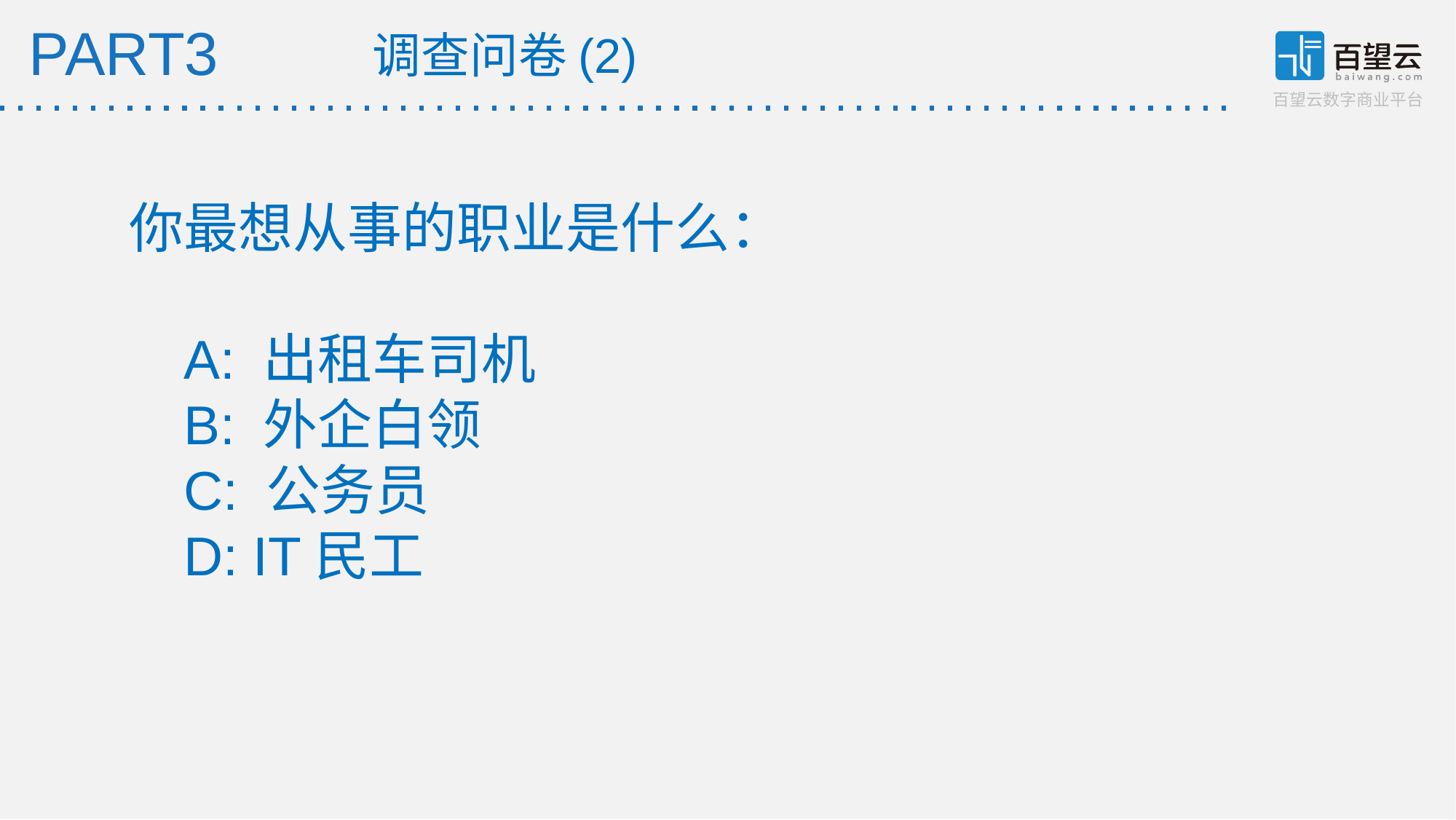

调查问卷(2)
PART3

你最想从事的职业是什么：

A: 出租车司机
B: 外企白领
C: 公务员
D: IT民工